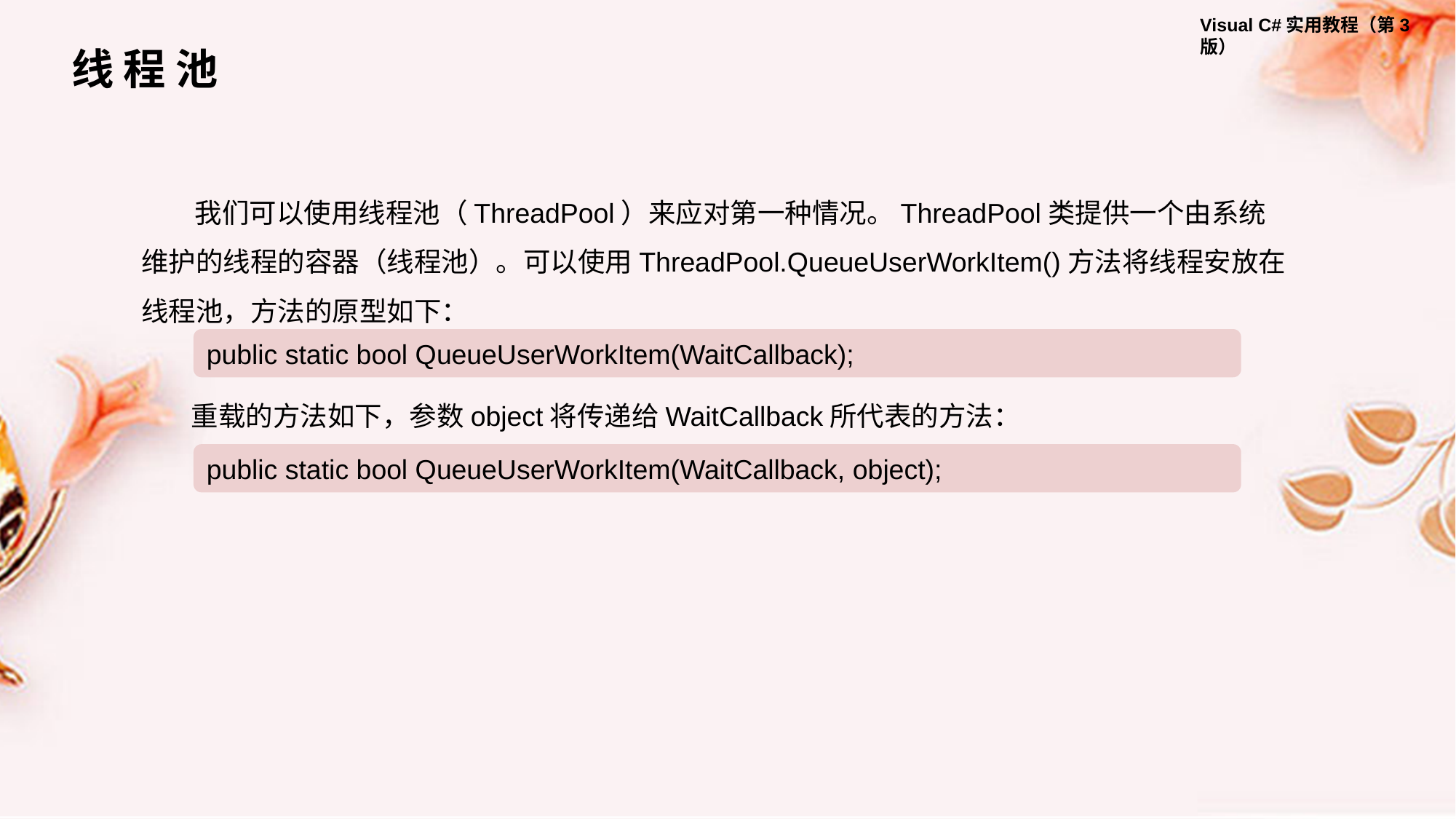

线 程 池
我们可以使用线程池（ThreadPool）来应对第一种情况。ThreadPool类提供一个由系统维护的线程的容器（线程池）。可以使用ThreadPool.QueueUserWorkItem()方法将线程安放在线程池，方法的原型如下：
public static bool QueueUserWorkItem(WaitCallback);
重载的方法如下，参数object将传递给WaitCallback所代表的方法：
public static bool QueueUserWorkItem(WaitCallback, object);